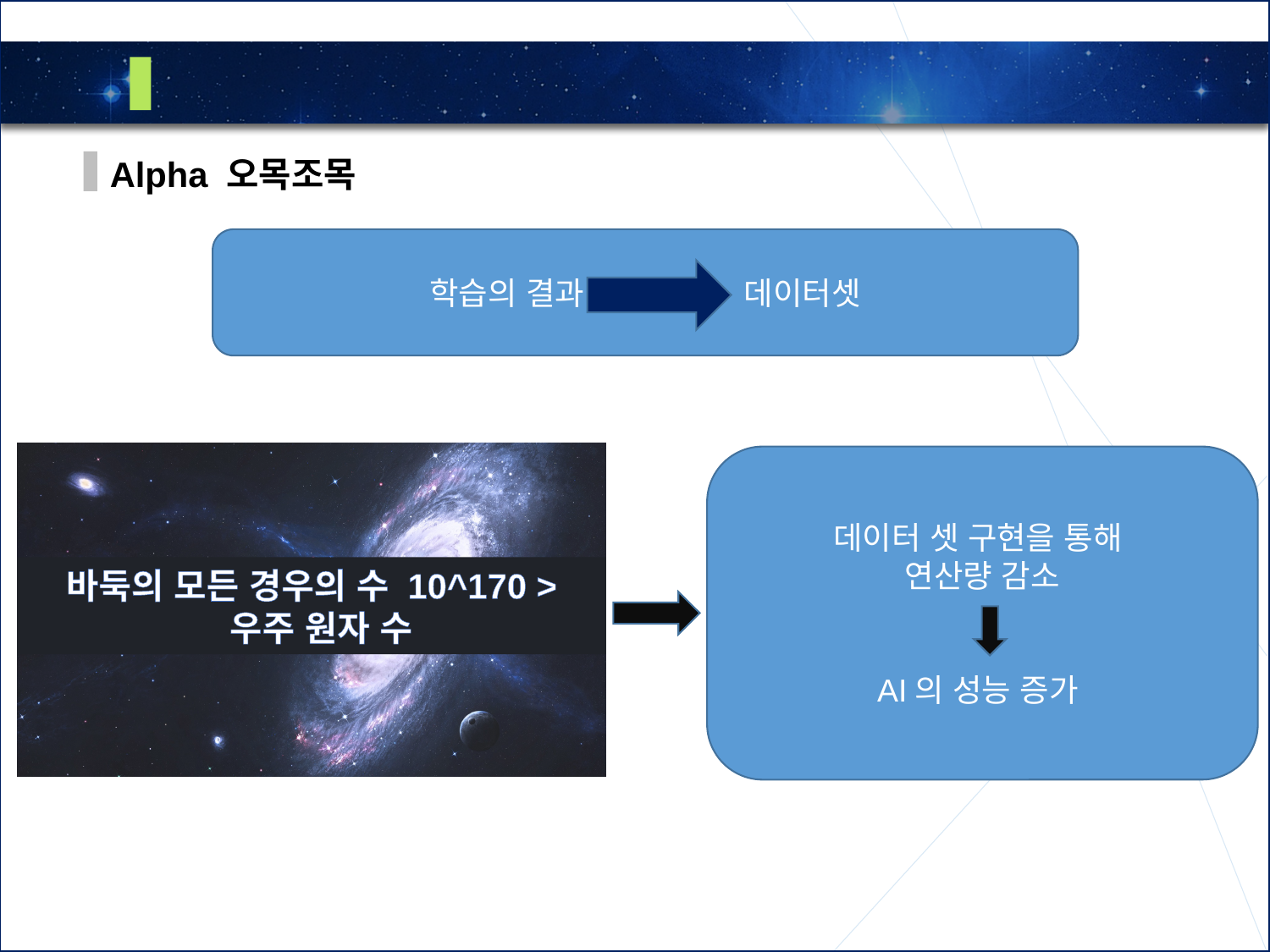

2
Bench marking – Alpha Go

Alpha 오목조목

학습의 결과                  데이터셋

바둑의 모든 경우의 수 10^170 >
 우주 원자 수
데이터 셋 구현을 통해
연산량 감소

AI의 성능 증가